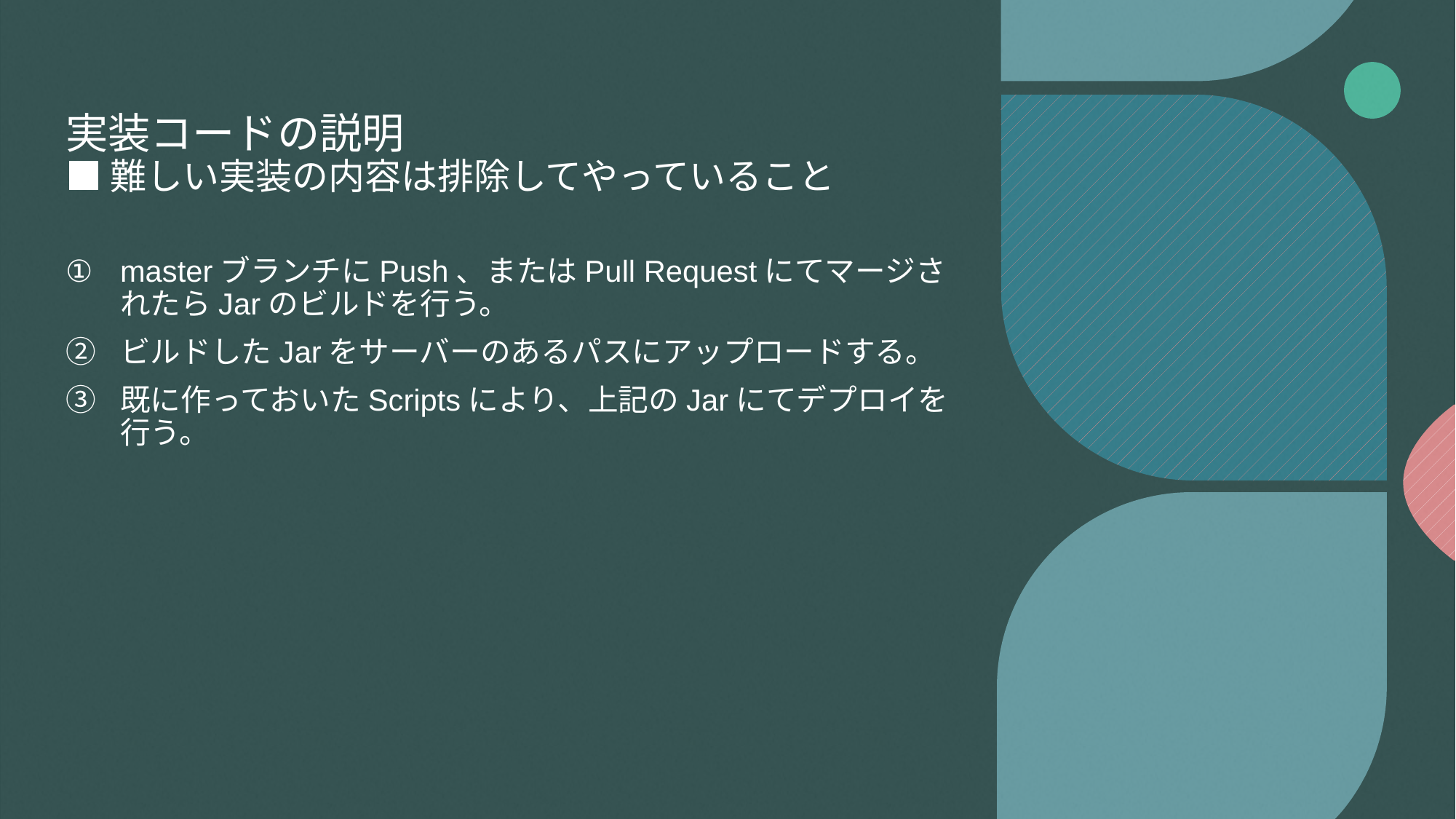

# 実装コードの説明 ■ 難しい実装の内容は排除してやっていること
masterブランチにPush、またはPull RequestにてマージされたらJarのビルドを行う。
ビルドしたJarをサーバーのあるパスにアップロードする。
既に作っておいたScriptsにより、上記のJarにてデプロイを行う。